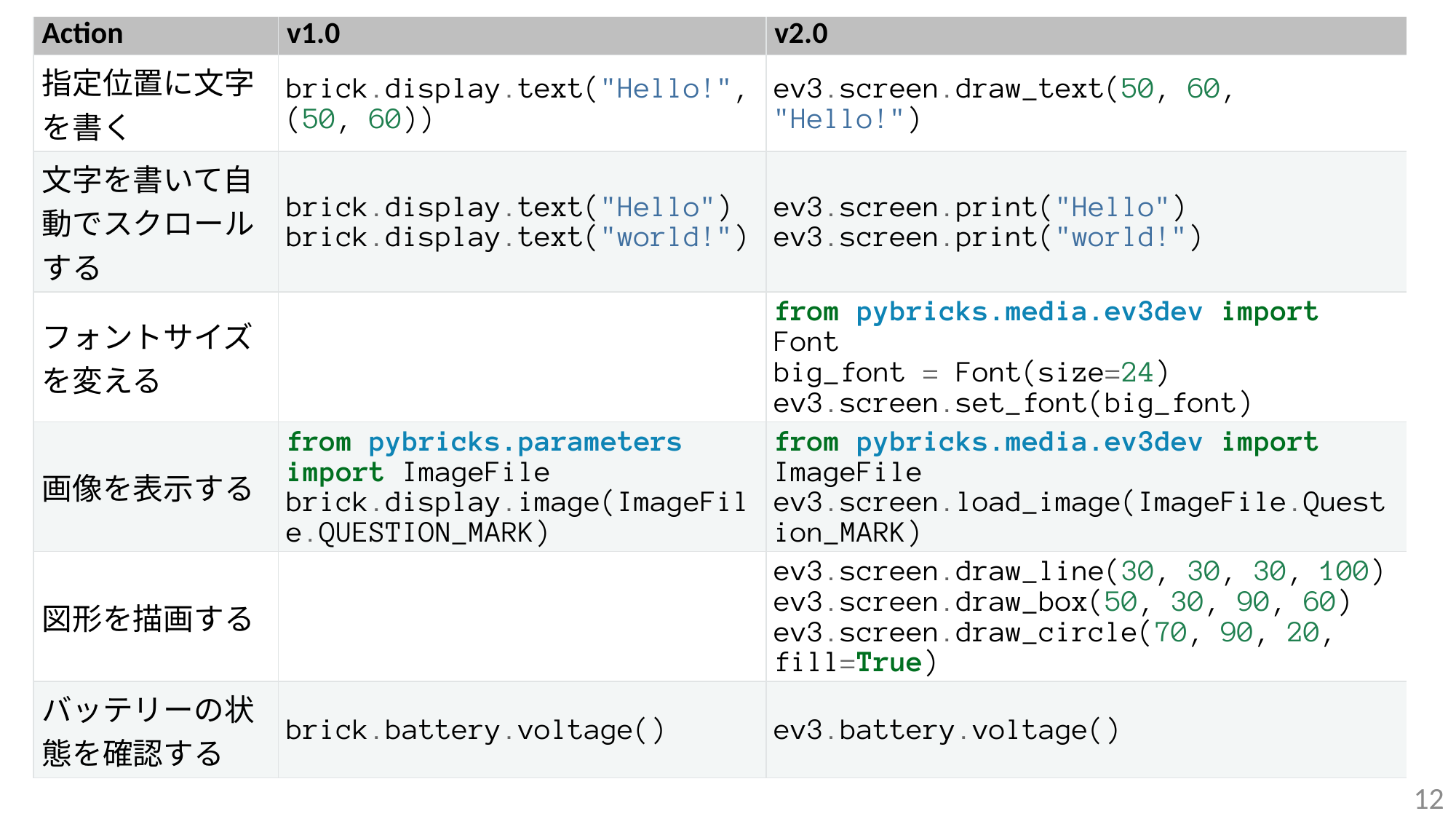

| Action | v1.0 | v2.0 |
| --- | --- | --- |
| 指定位置に文字を書く | brick.display.text("Hello!", (50, 60)) | ev3.screen.draw\_text(50, 60, "Hello!") |
| 文字を書いて自動でスクロールする | brick.display.text("Hello") brick.display.text("world!") | ev3.screen.print("Hello") ev3.screen.print("world!") |
| フォントサイズを変える |  | from pybricks.media.ev3dev import Font big\_font = Font(size=24) ev3.screen.set\_font(big\_font) |
| 画像を表示する | from pybricks.parameters import ImageFile brick.display.image(ImageFile.QUESTION\_MARK) | from pybricks.media.ev3dev import ImageFile ev3.screen.load\_image(ImageFile.Question\_MARK) |
| 図形を描画する |  | ev3.screen.draw\_line(30, 30, 30, 100) ev3.screen.draw\_box(50, 30, 90, 60) ev3.screen.draw\_circle(70, 90, 20, fill=True) |
| バッテリーの状態を確認する | brick.battery.voltage() | ev3.battery.voltage() |
12